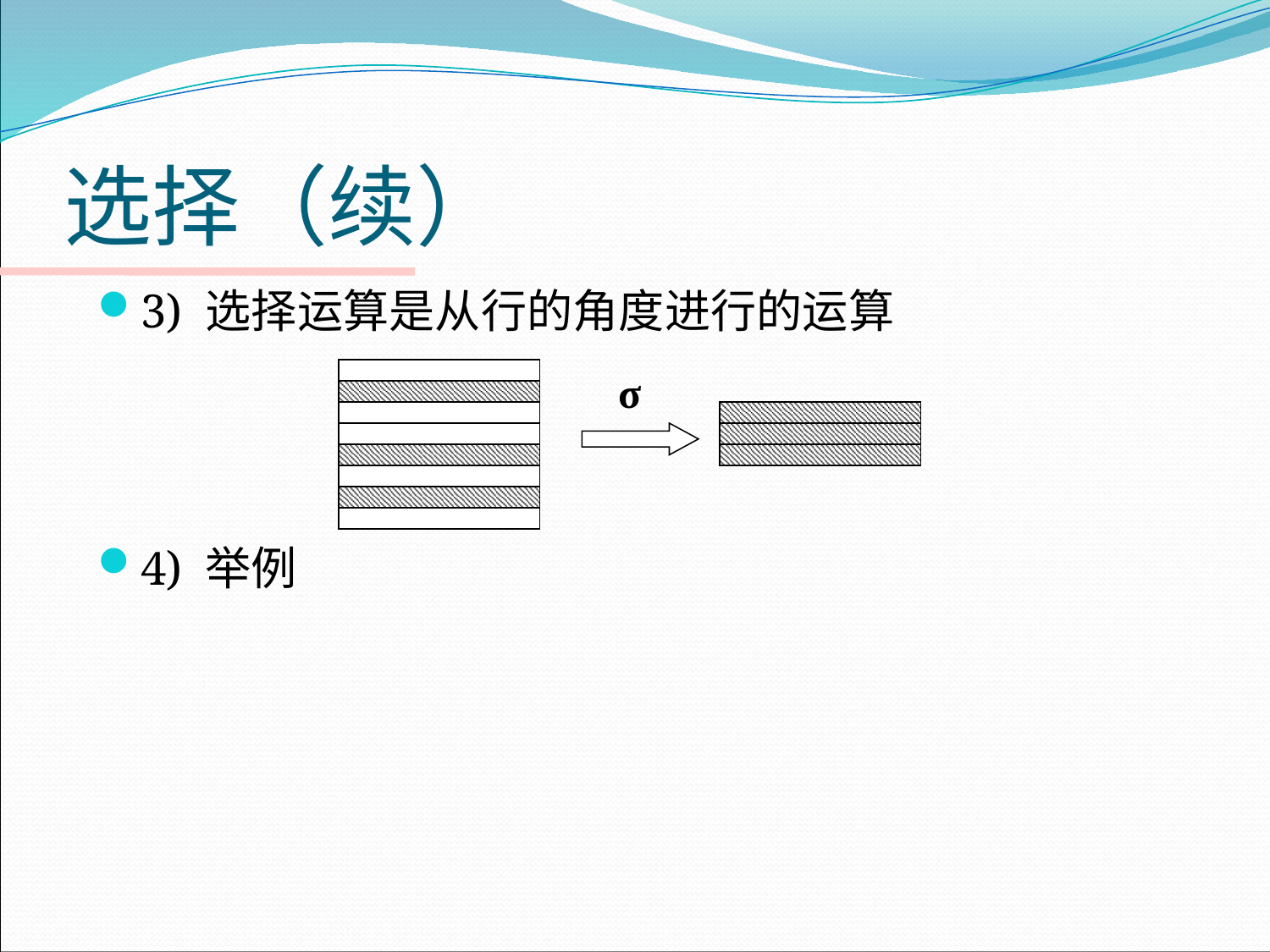

# 选择（续）
3) 选择运算是从行的角度进行的运算

4) 举例

σ

173